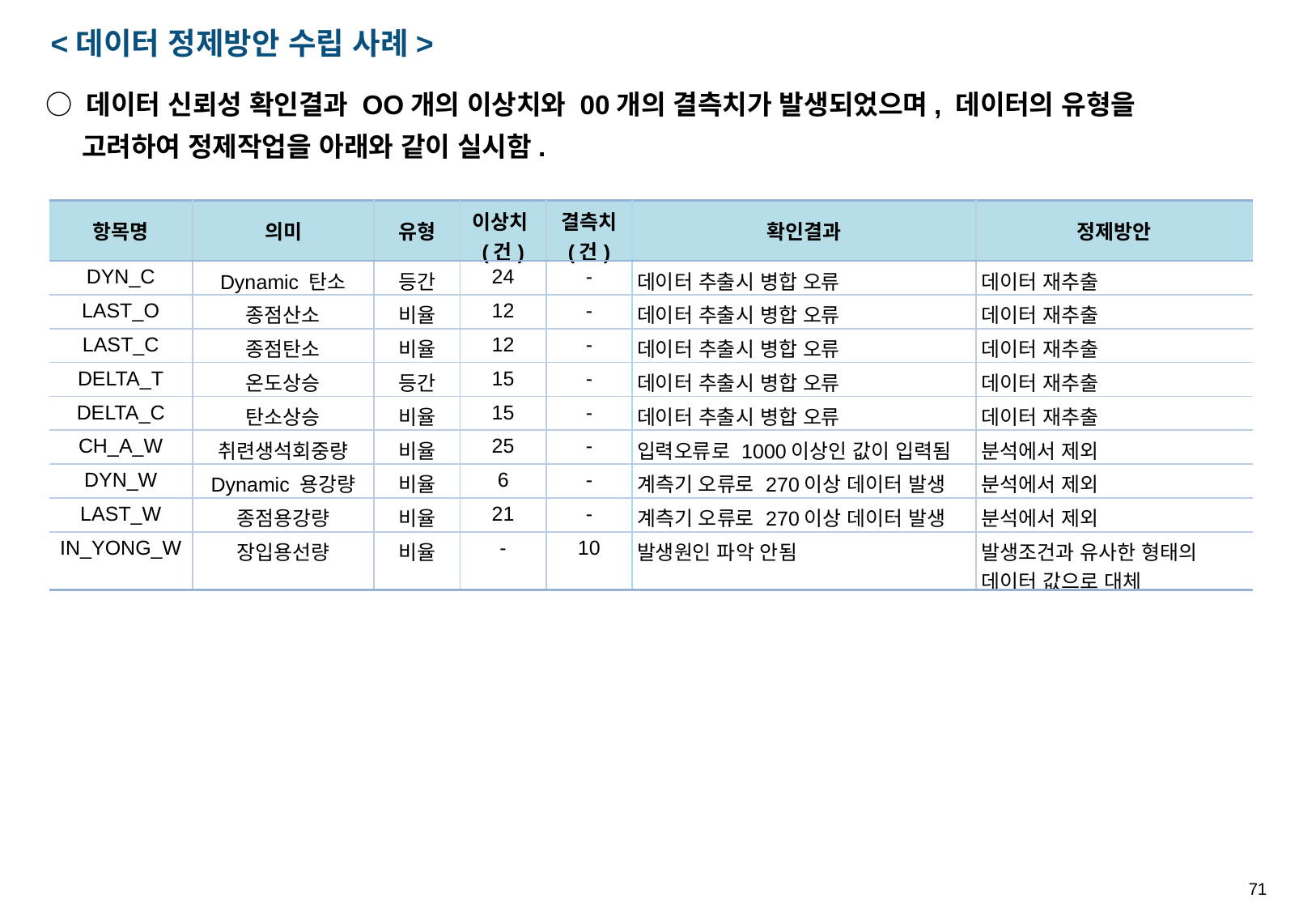

<데이터 정제방안 수립 사례>
○ 데이터 신뢰성 확인결과 OO개의 이상치와 00개의 결측치가 발생되었으며, 데이터의 유형을
    고려하여 정제작업을 아래와 같이 실시함.
| 항목명 | 의미 | 유형 | 이상치(건) | 결측치 (건) | 확인결과 | 정제방안 |
| --- | --- | --- | --- | --- | --- | --- |
| DYN\_C | Dynamic 탄소 | 등간 | 24 | - | 데이터 추출시 병합 오류 | 데이터 재추출 |
| LAST\_O | 종점산소 | 비율 | 12 | - | 데이터 추출시 병합 오류 | 데이터 재추출 |
| LAST\_C | 종점탄소 | 비율 | 12 | - | 데이터 추출시 병합 오류 | 데이터 재추출 |
| DELTA\_T | 온도상승 | 등간 | 15 | - | 데이터 추출시 병합 오류 | 데이터 재추출 |
| DELTA\_C | 탄소상승 | 비율 | 15 | - | 데이터 추출시 병합 오류 | 데이터 재추출 |
| CH\_A\_W | 취련생석회중량 | 비율 | 25 | - | 입력오류로 1000이상인 값이 입력됨 | 분석에서 제외 |
| DYN\_W | Dynamic 용강량 | 비율 | 6 | - | 계측기 오류로 270이상 데이터 발생 | 분석에서 제외 |
| LAST\_W | 종점용강량 | 비율 | 21 | - | 계측기 오류로 270이상 데이터 발생 | 분석에서 제외 |
| IN\_YONG\_W | 장입용선량 | 비율 | - | 10 | 발생원인 파악 안됨 | 발생조건과 유사한 형태의 데이터 값으로 대체 |
71